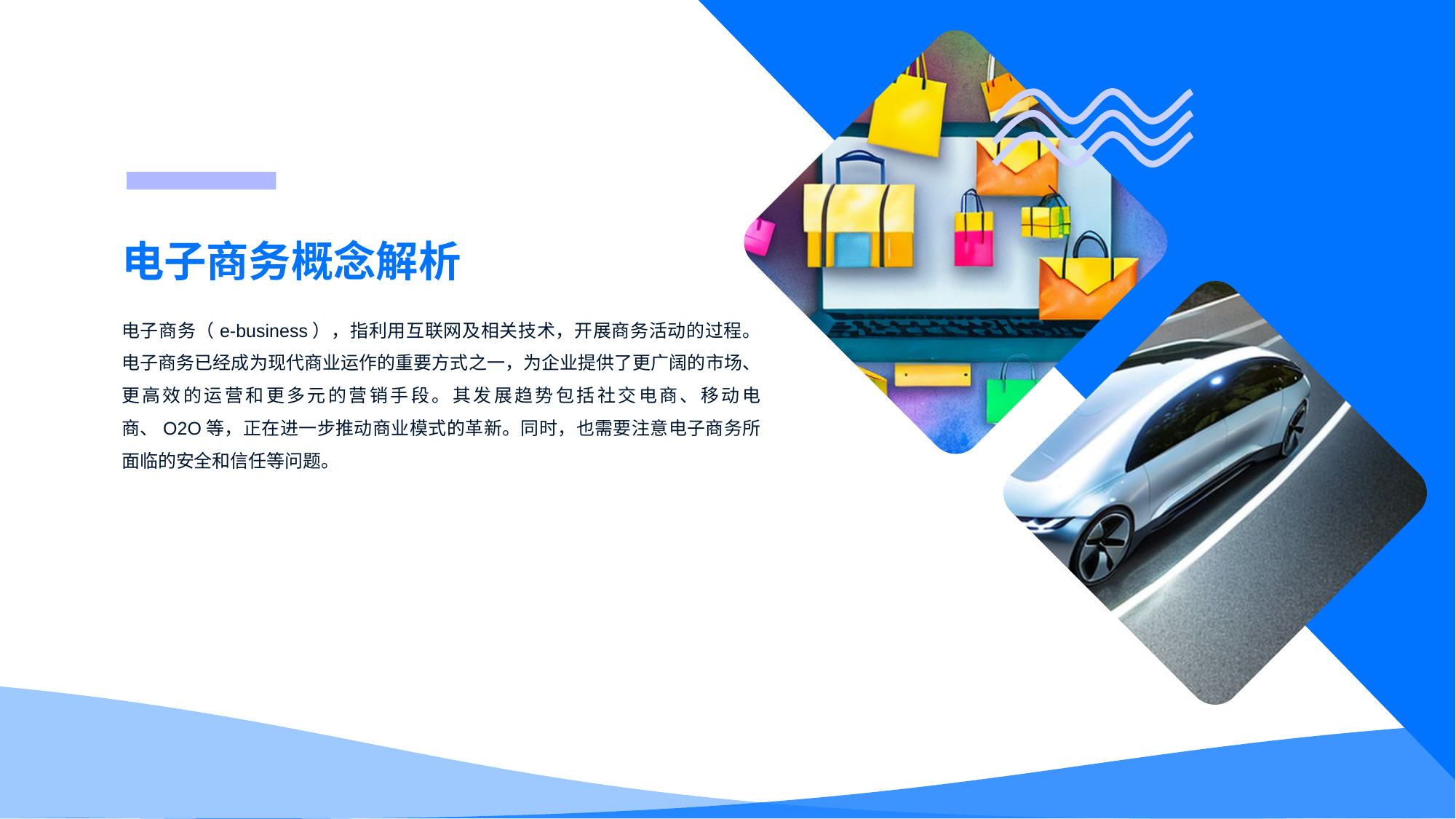

电子商务概念解析

电子商务（e-business），指利用互联网及相关技术，开展商务活动的过程。电子商务已经成为现代商业运作的重要方式之一，为企业提供了更广阔的市场、更高效的运营和更多元的营销手段。其发展趋势包括社交电商、移动电商、O2O等，正在进一步推动商业模式的革新。同时，也需要注意电子商务所面临的安全和信任等问题。